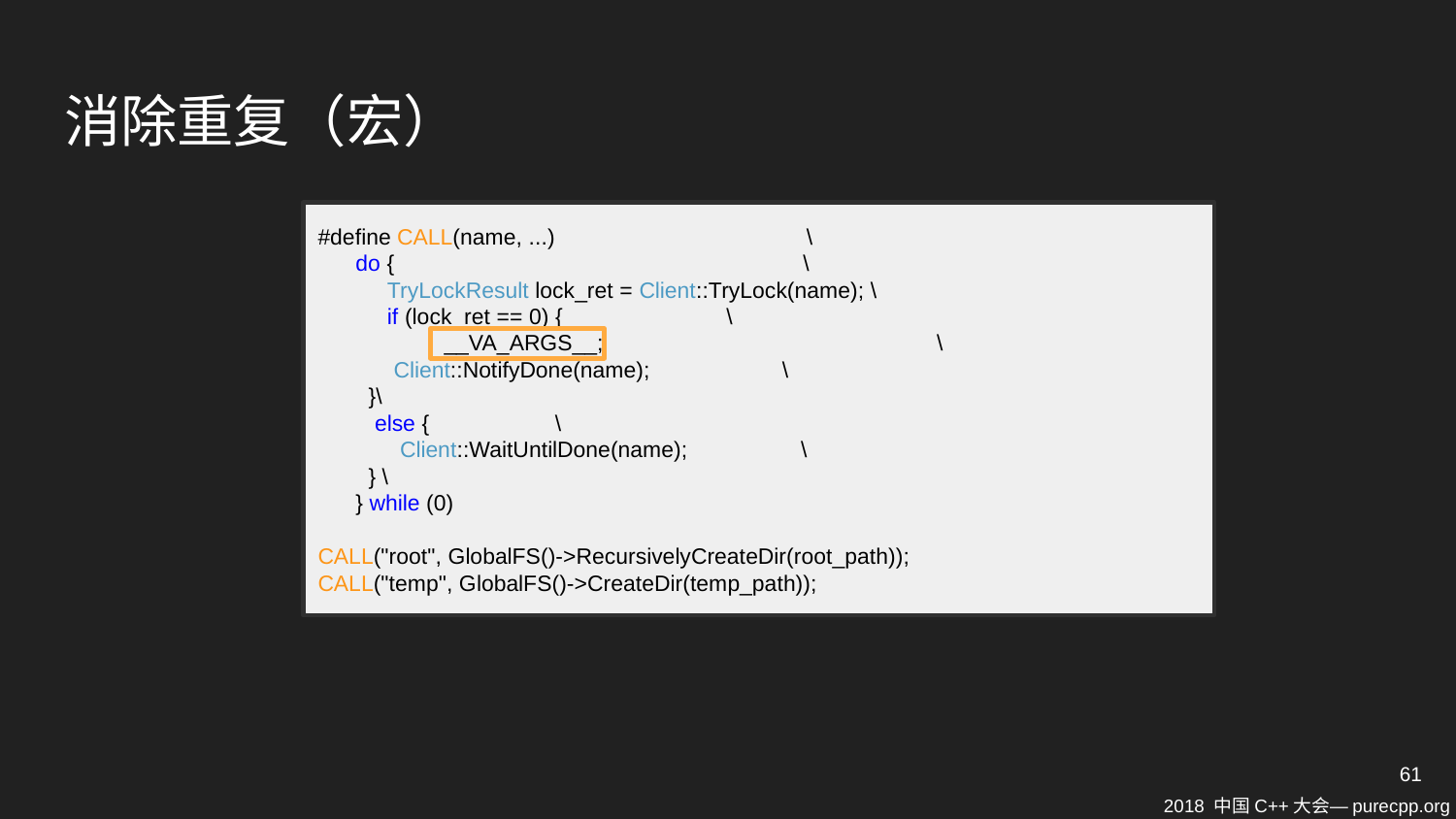

# 消除重复（宏）

#define CALL(name, ...)                                        \
      do {                                                                 \
           TryLockResult lock_ret = Client::TryLock(name); \
           if (lock_ret == 0) {                          \
                    __VA_ARGS__;                                                     \
            Client::NotifyDone(name);                     \
        }\
         else {                    \
             Client::WaitUntilDone(name);                  \
        } \
      } while (0)

CALL("root", GlobalFS()->RecursivelyCreateDir(root_path));
CALL("temp", GlobalFS()->CreateDir(temp_path));

61